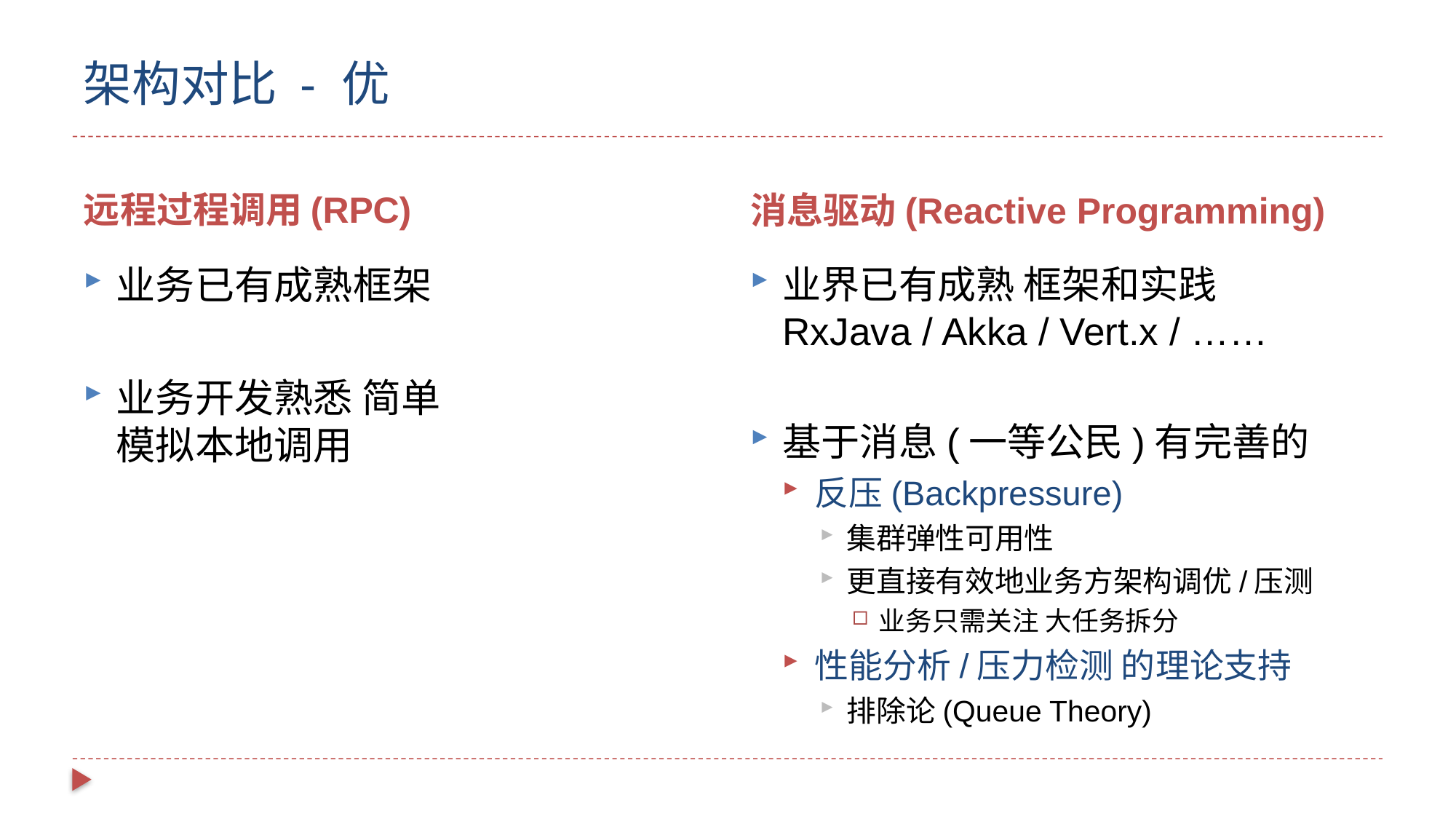

# 架构对比 - 优
远程过程调用(RPC)
消息驱动(Reactive Programming)
业务已有成熟框架

业务开发熟悉 简单
模拟本地调用

业界已有成熟 框架和实践
RxJava / Akka / Vert.x / ……

基于消息(一等公民)有完善的
反压(Backpressure)
集群弹性可用性
更直接有效地业务方架构调优/压测
业务只需关注 大任务拆分
性能分析/压力检测 的理论支持
排除论(Queue Theory)